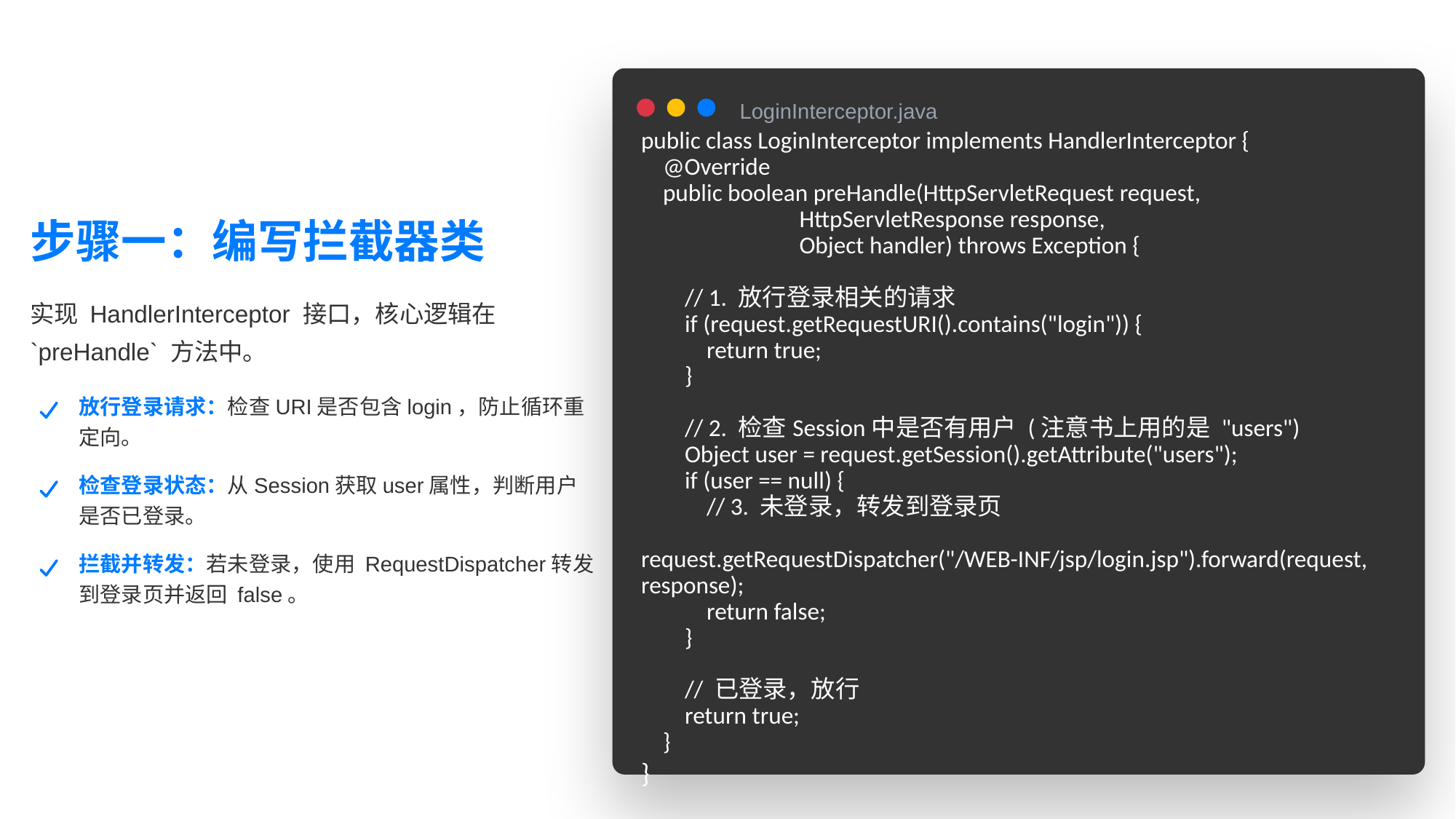

LoginInterceptor.java

public class LoginInterceptor implements HandlerInterceptor {
    @Override
    public boolean preHandle(HttpServletRequest request,
                             HttpServletResponse response,
                             Object handler) throws Exception {

        // 1. 放行登录相关的请求
        if (request.getRequestURI().contains("login")) {
            return true;
        }

        // 2. 检查Session中是否有用户 (注意书上用的是 "users")
        Object user = request.getSession().getAttribute("users");
        if (user == null) {
            // 3. 未登录，转发到登录页
            request.getRequestDispatcher("/WEB-INF/jsp/login.jsp").forward(request, response);
            return false;
        }

        // 已登录，放行
        return true;
    }
}
步骤一：编写拦截器类
实现 HandlerInterceptor 接口，核心逻辑在 `preHandle` 方法中。
放行登录请求：检查URI是否包含login，防止循环重定向。

检查登录状态：从Session获取user属性，判断用户是否已登录。

拦截并转发：若未登录，使用 RequestDispatcher转发到登录页并返回 false。